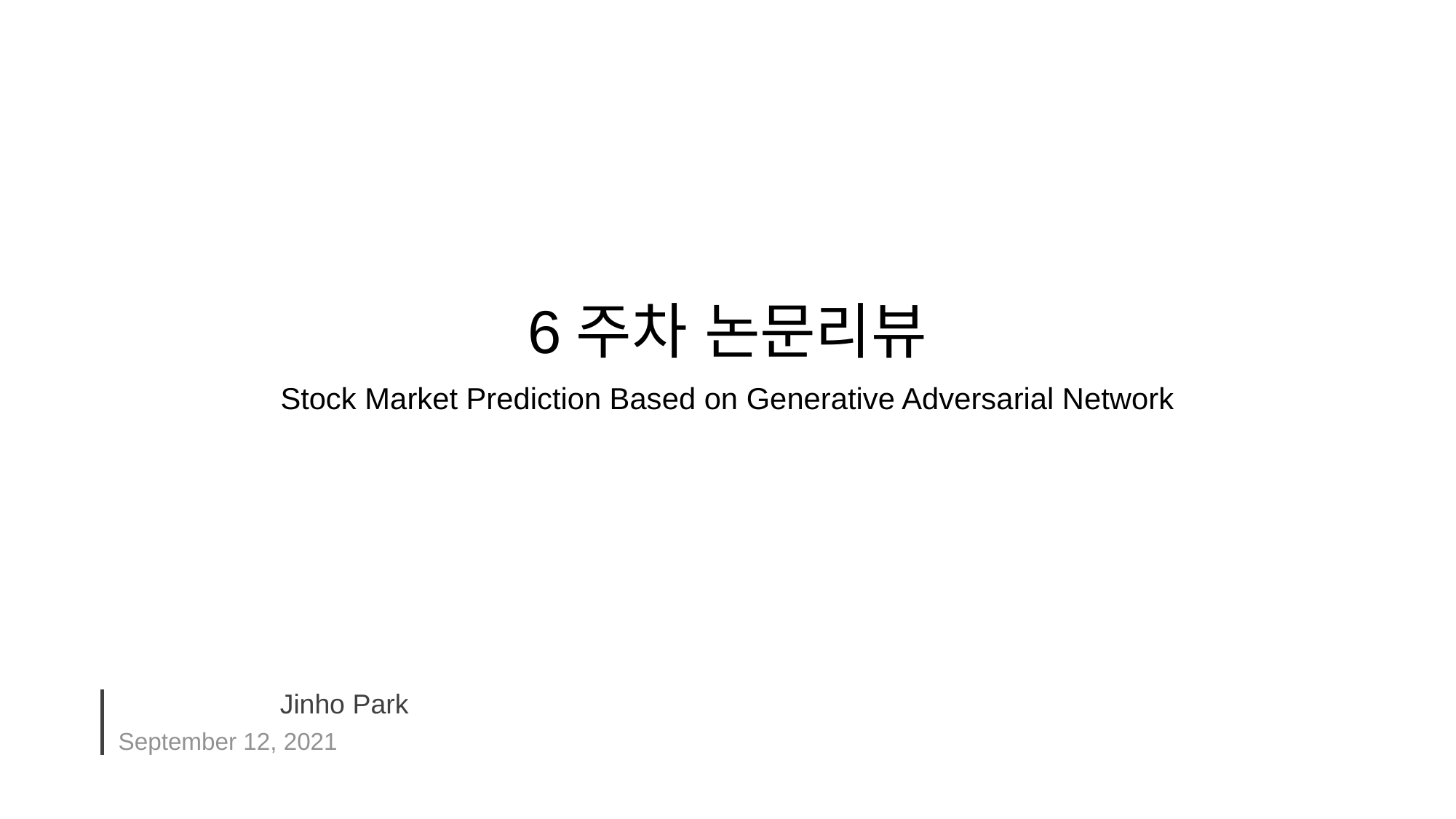

# 6주차 논문리뷰 Stock Market Prediction Based on Generative Adversarial Network
September 12, 2021